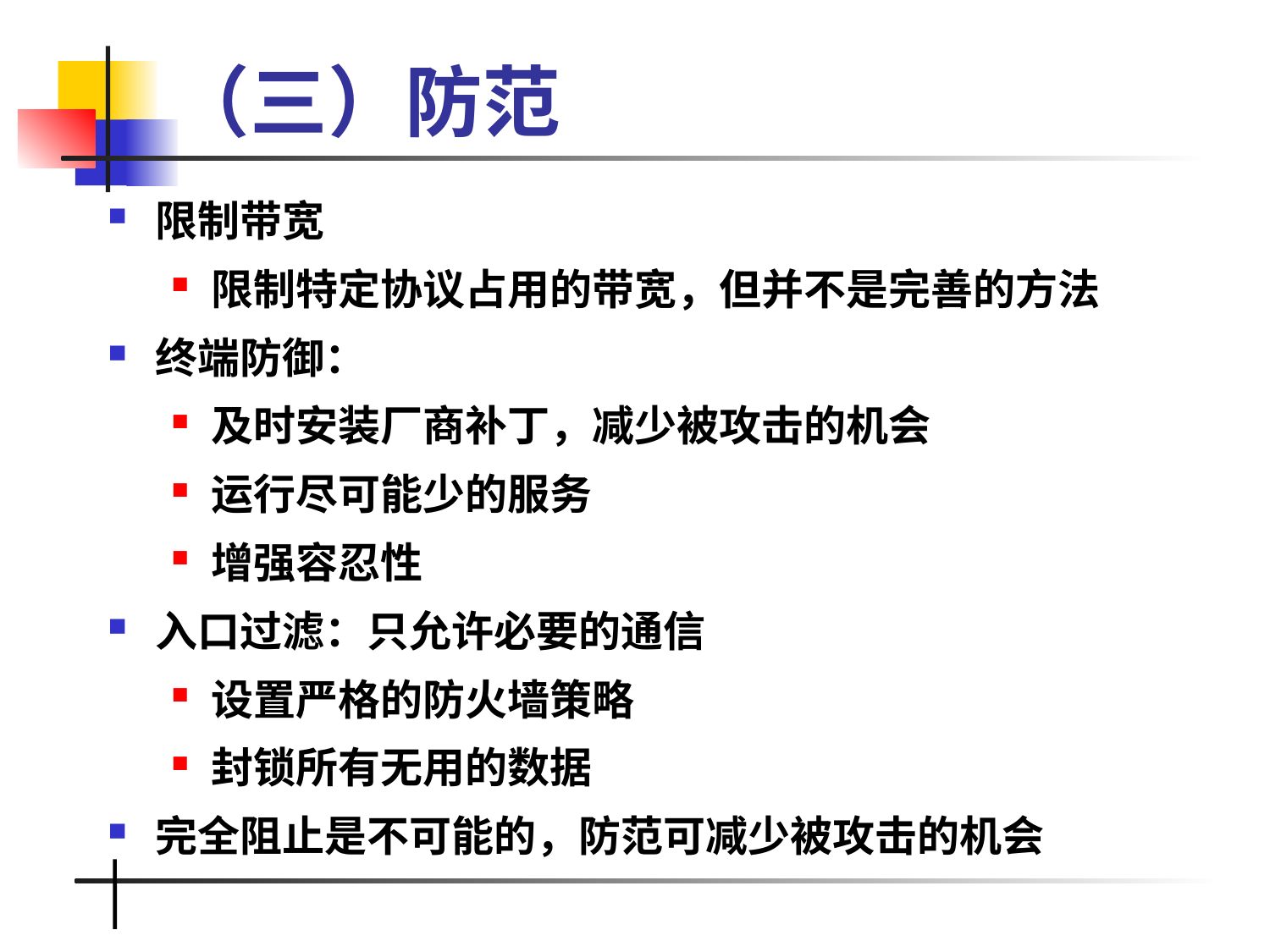

# （三）防范
限制带宽
限制特定协议占用的带宽，但并不是完善的方法
终端防御：
及时安装厂商补丁，减少被攻击的机会
运行尽可能少的服务
增强容忍性
入口过滤：只允许必要的通信
设置严格的防火墙策略
封锁所有无用的数据
完全阻止是不可能的，防范可减少被攻击的机会